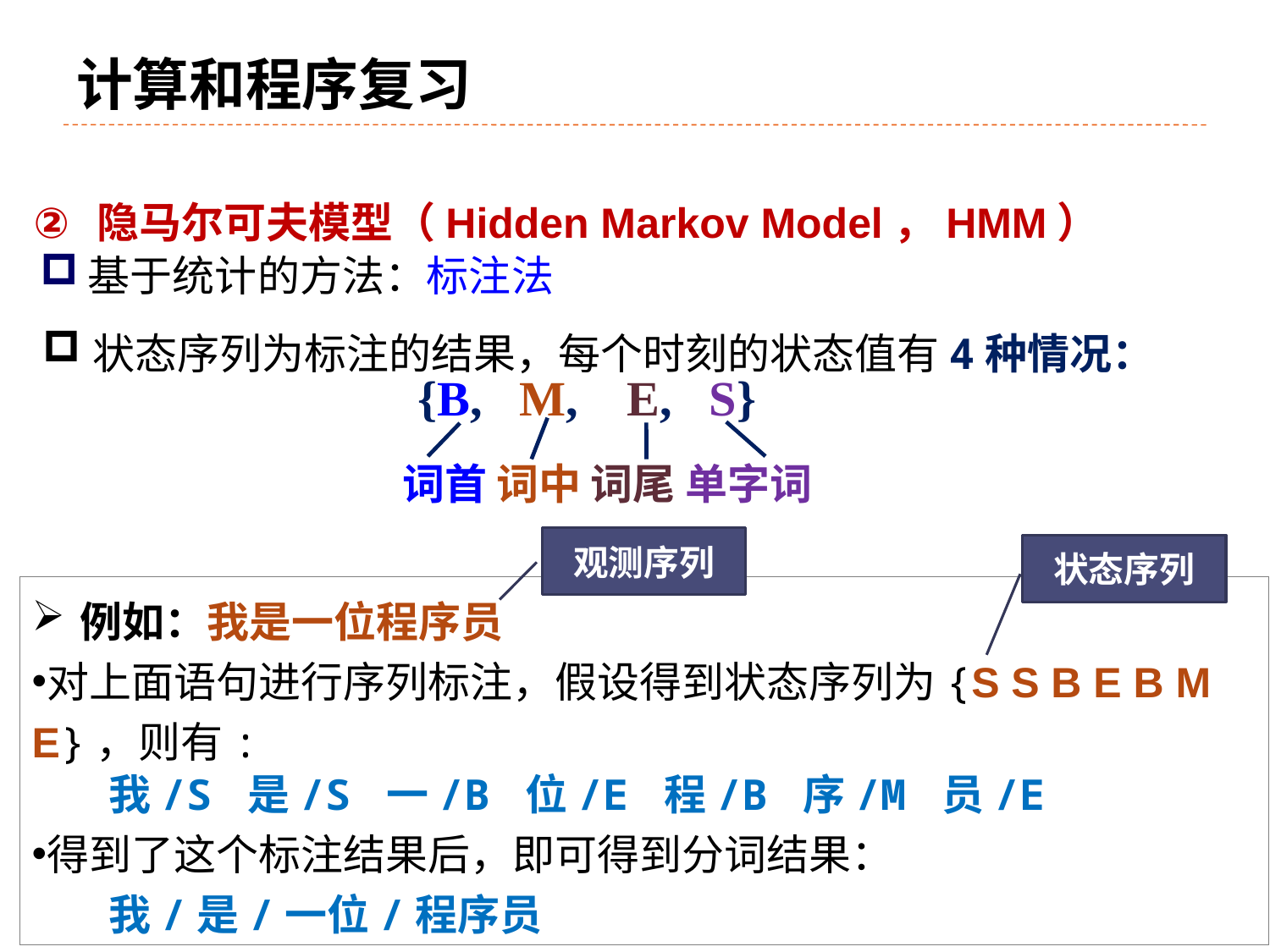

# 计算和程序复习
隐马尔可夫模型（Hidden Markov Model，HMM）
基于统计的方法：标注法
状态序列为标注的结果，每个时刻的状态值有4种情况：

{B,   M,    E,   S}
词首 词中 词尾 单字词
观测序列
状态序列
例如：我是一位程序员
对上面语句进行序列标注，假设得到状态序列为{S S B E B M E}，则有:
       我/S 是/S 一/B 位/E 程/B 序/M 员/E
得到了这个标注结果后，即可得到分词结果：
       我/是/一位/程序员